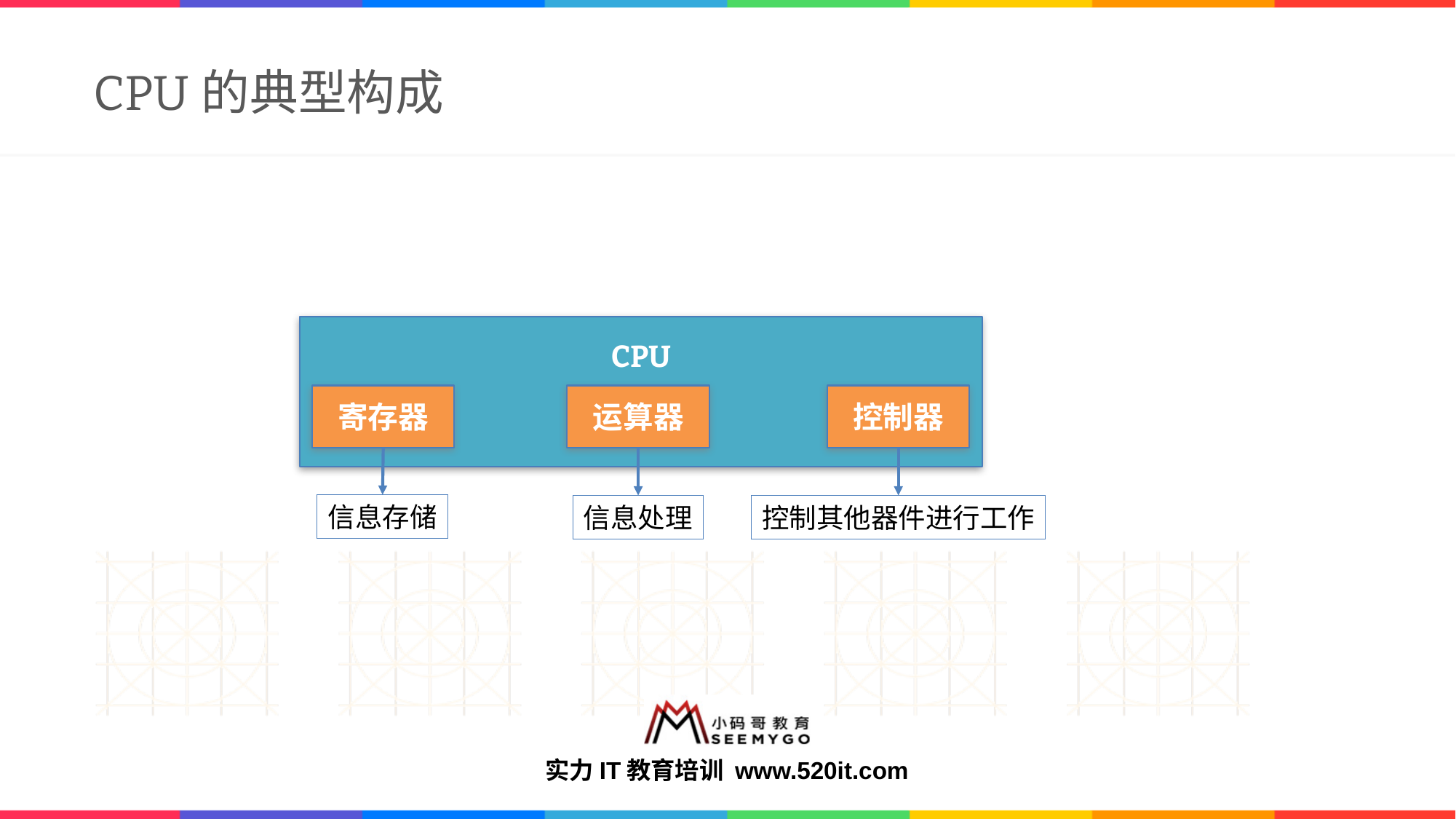

# CPU的典型构成

CPU

运算器
控制器
寄存器
信息存储
信息处理
控制其他器件进行工作